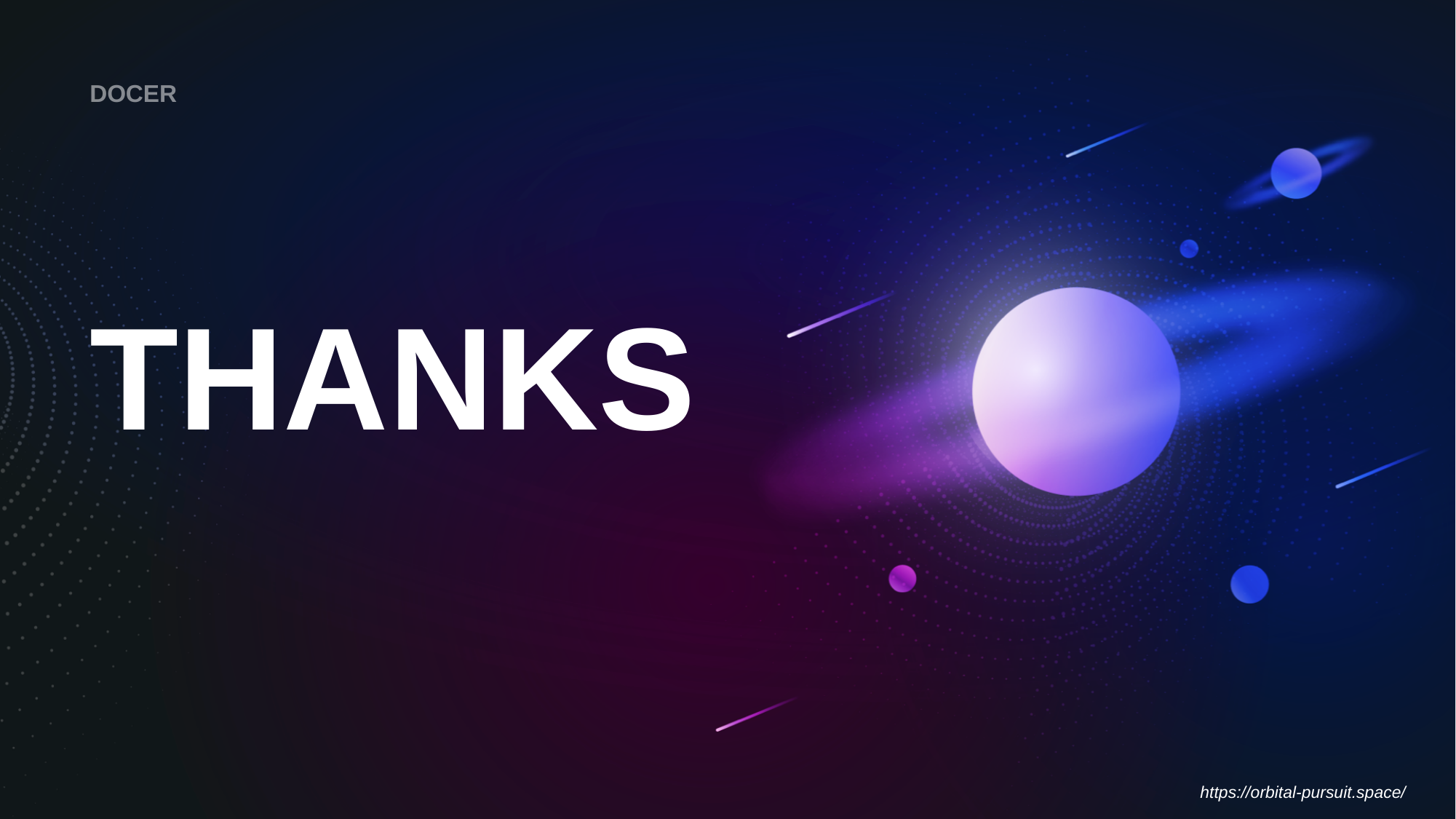

DOCER
单击添加副标题
单击此处添加大标题
单击此处添加小标题内容单击此处添加小标题内容单击此处添加小标题内容单击此处添加小标题内容

单击添加小标题
THANKS
https://orbital-pursuit.space/